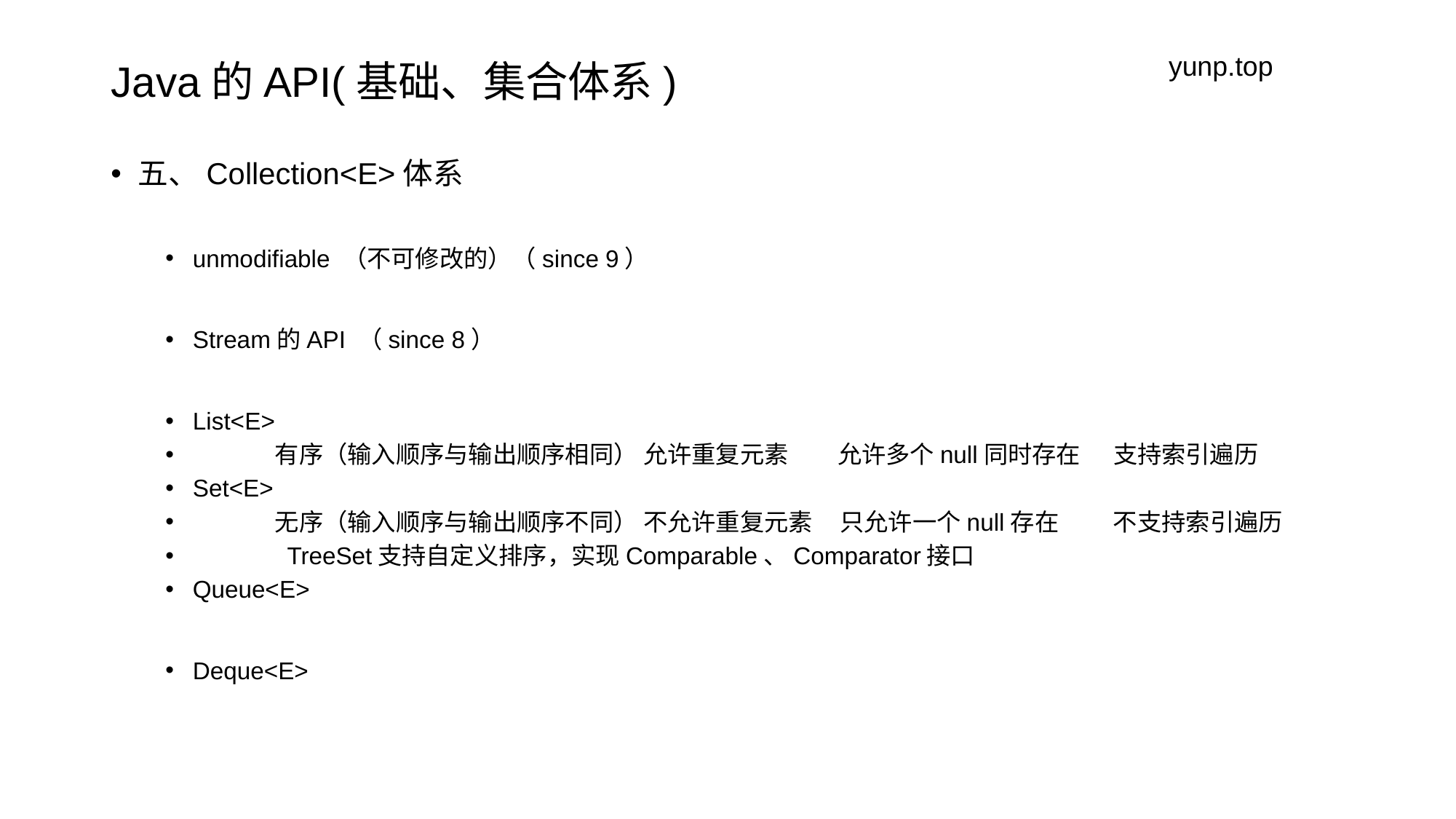

# Java的API(基础、集合体系)
yunp.top
五、Collection<E>体系

unmodifiable （不可修改的）（since 9）

Stream的API （since 8）

List<E>
              有序（输入顺序与输出顺序相同） 允许重复元素         允许多个null同时存在      支持索引遍历
Set<E>
              无序（输入顺序与输出顺序不同） 不允许重复元素     只允许一个null存在          不支持索引遍历
              TreeSet支持自定义排序，实现Comparable、Comparator接口
Queue<E>

Deque<E>